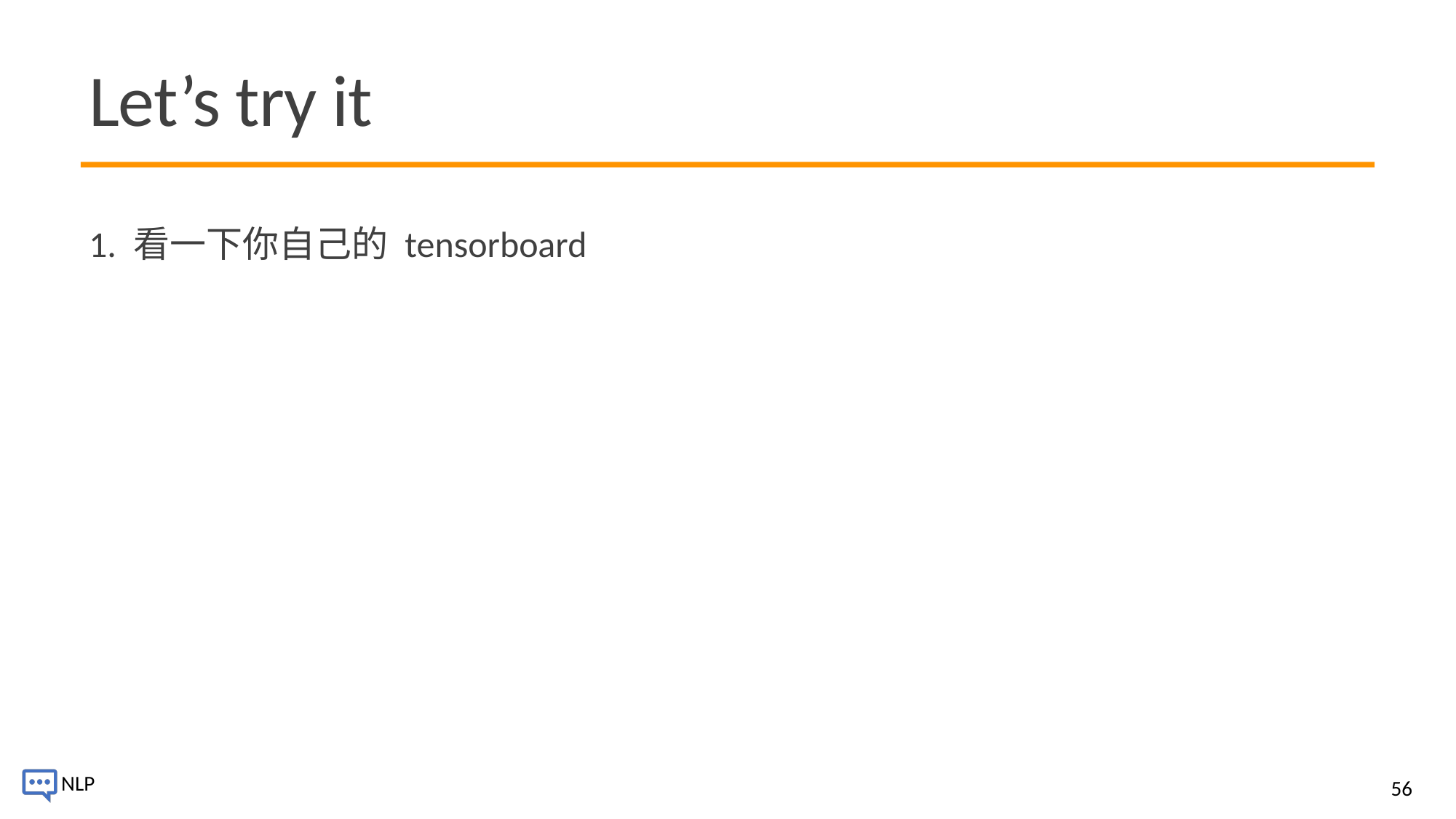

# Let’s try it
1. 看一下你自己的 tensorboard
56